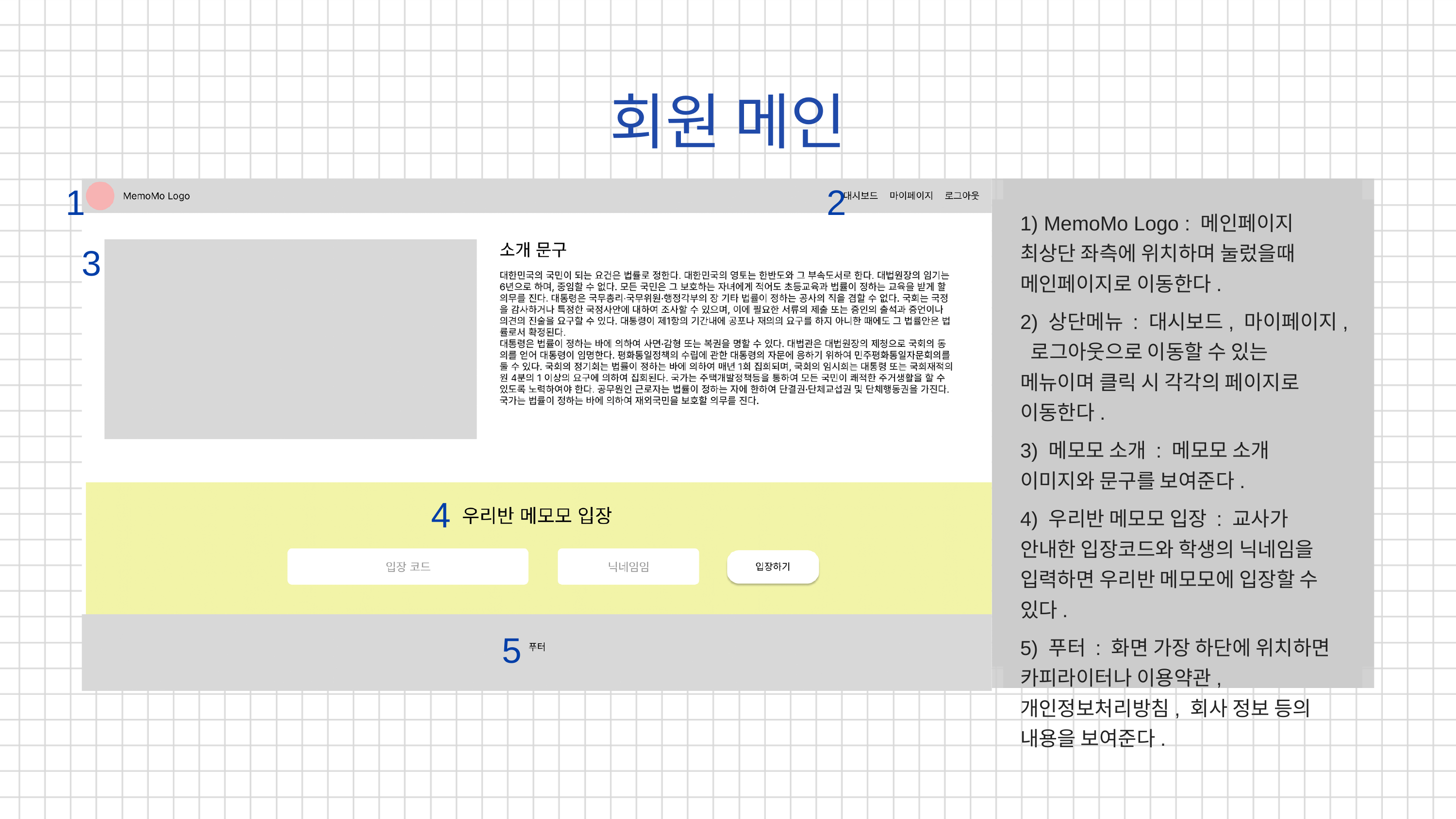

회원 메인
1
2

1) MemoMo Logo : 메인페이지 최상단 좌측에 위치하며 눌렀을때 메인페이지로 이동한다.

2) 상단메뉴 : 대시보드, 마이페이지, 로그아웃으로 이동할 수 있는 메뉴이며 클릭 시 각각의 페이지로 이동한다.

3) 메모모 소개 : 메모모 소개 이미지와 문구를 보여준다.

4) 우리반 메모모 입장 : 교사가 안내한 입장코드와 학생의 닉네임을 입력하면 우리반 메모모에 입장할 수 있다.

5) 푸터 : 화면 가장 하단에 위치하면 카피라이터나 이용약관, 개인정보처리방침, 회사 정보 등의 내용을 보여준다.
3

4
5